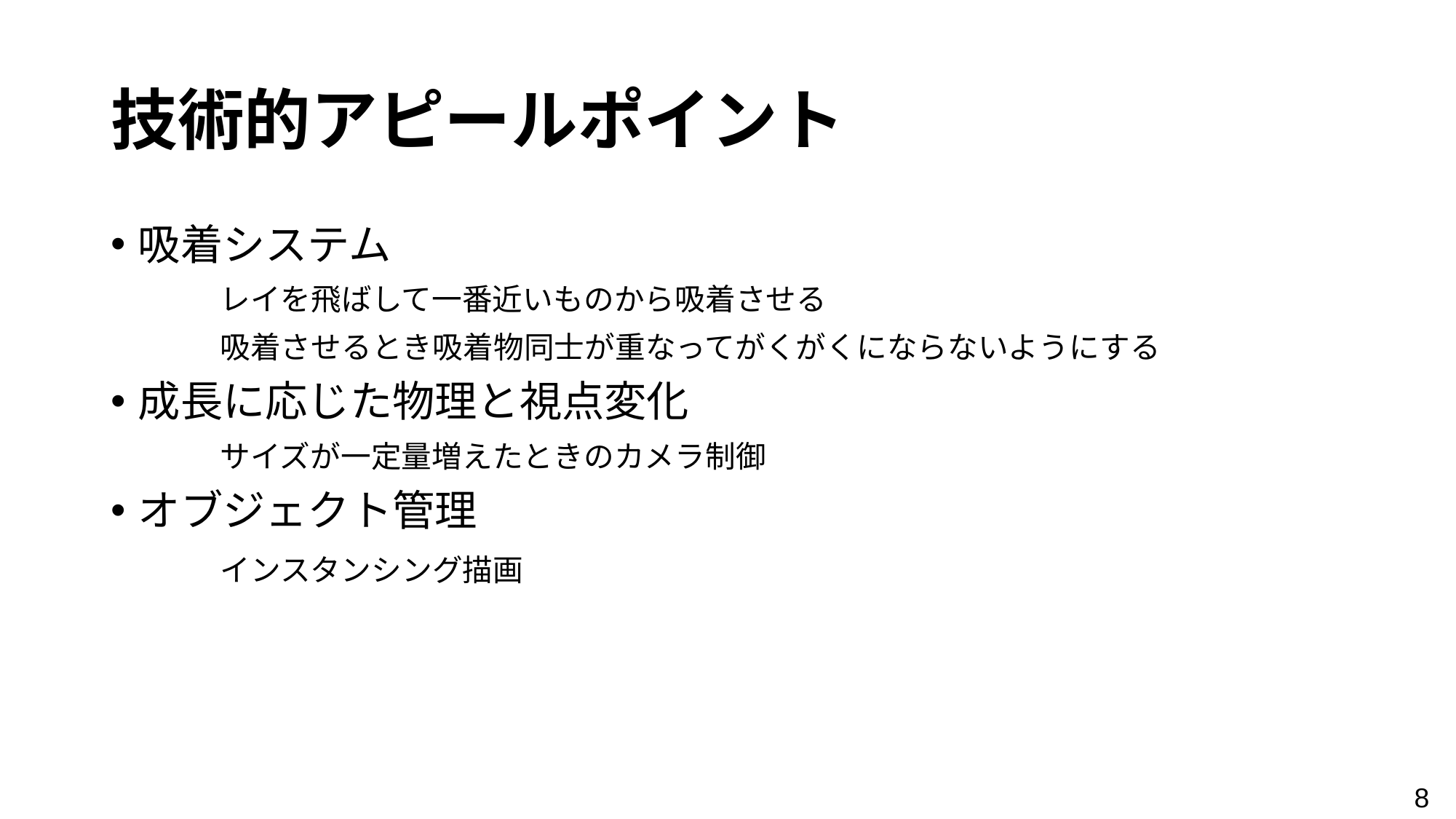

# 技術的アピールポイント
吸着システム
	レイを飛ばして一番近いものから吸着させる
	吸着させるとき吸着物同士が重なってがくがくにならないようにする
成長に応じた物理と視点変化
	サイズが一定量増えたときのカメラ制御
オブジェクト管理
	インスタンシング描画

8